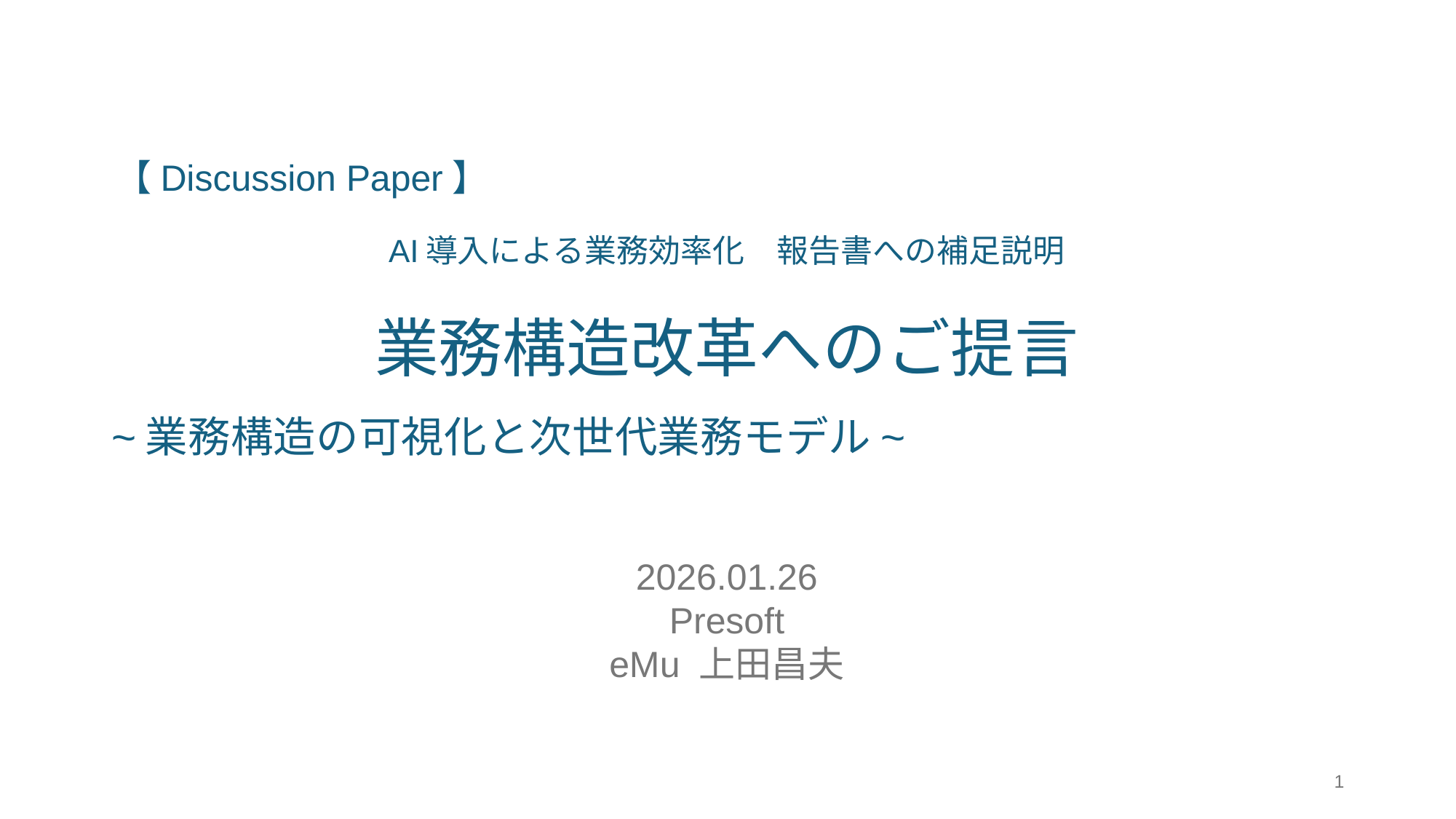

【Discussion Paper】
# AI導入による業務効率化　報告書への補足説明 業務構造改革へのご提言 ~業務構造の可視化と次世代業務モデル~
2026.01.26
Presoft
eMu 上田昌夫
1